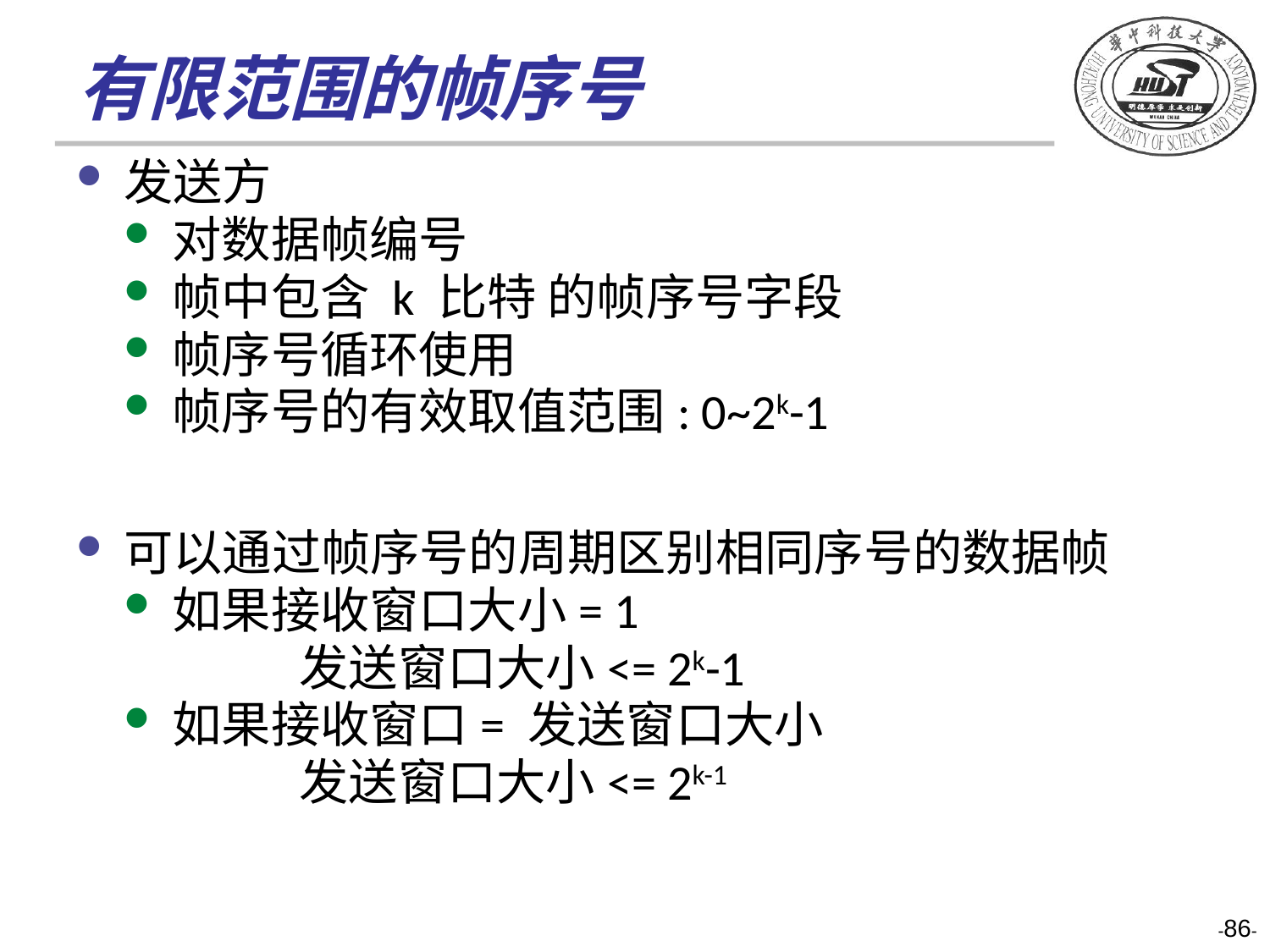

# 有限范围的帧序号
发送方
对数据帧编号
帧中包含 k 比特 的帧序号字段
帧序号循环使用
帧序号的有效取值范围: 0~2k-1

可以通过帧序号的周期区别相同序号的数据帧
如果接收窗口大小= 1
		发送窗口大小<= 2k-1
如果接收窗口= 发送窗口大小
		发送窗口大小<= 2k-1

-86-